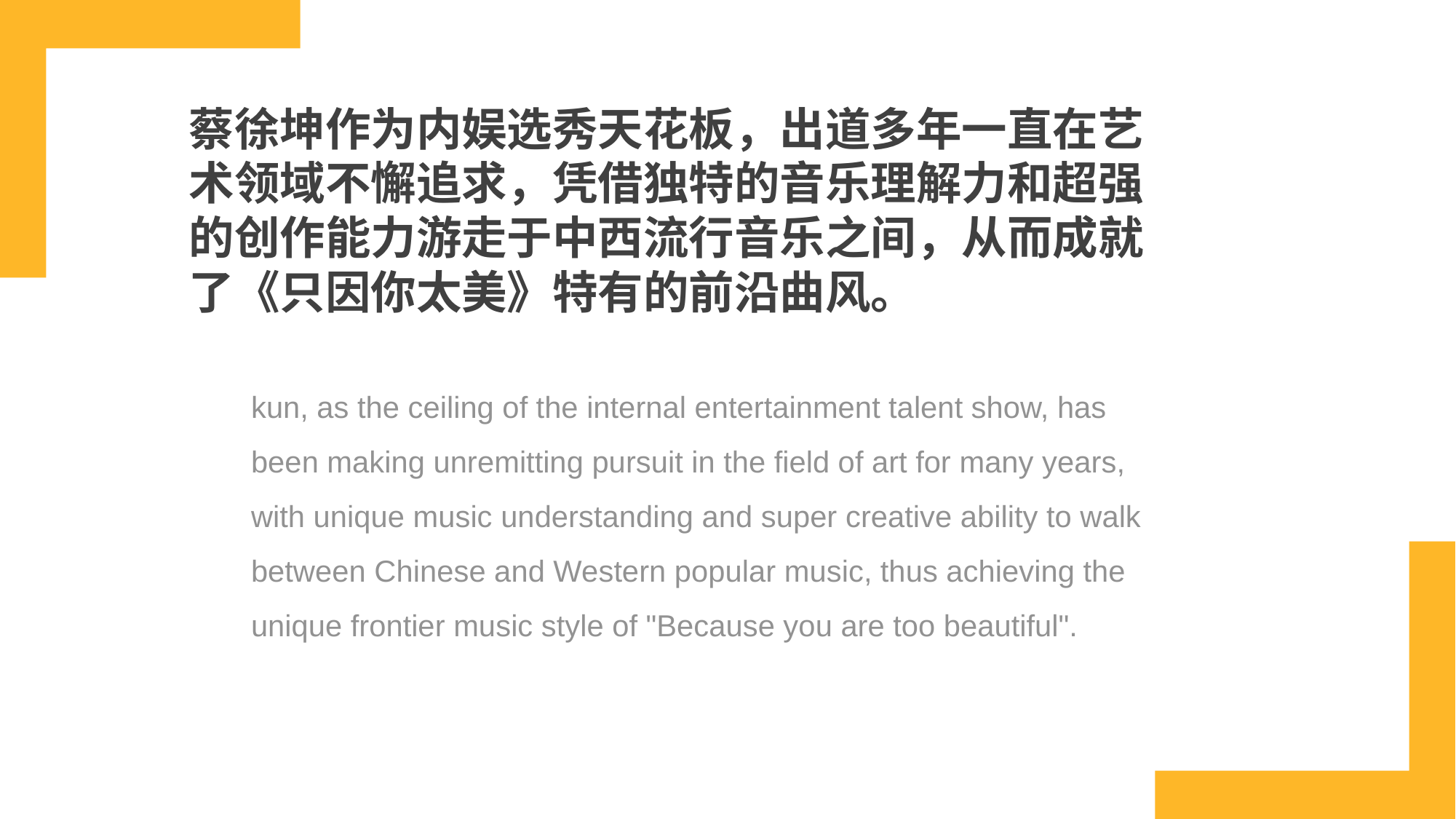

蔡徐坤作为内娱选秀天花板，出道多年一直在艺术领域不懈追求，凭借独特的音乐理解力和超强的创作能力游走于中西流行音乐之间，从而成就了《只因你太美》特有的前沿曲风。
kun, as the ceiling of the internal entertainment talent show, has been making unremitting pursuit in the field of art for many years, with unique music understanding and super creative ability to walk between Chinese and Western popular music, thus achieving the unique frontier music style of "Because you are too beautiful".